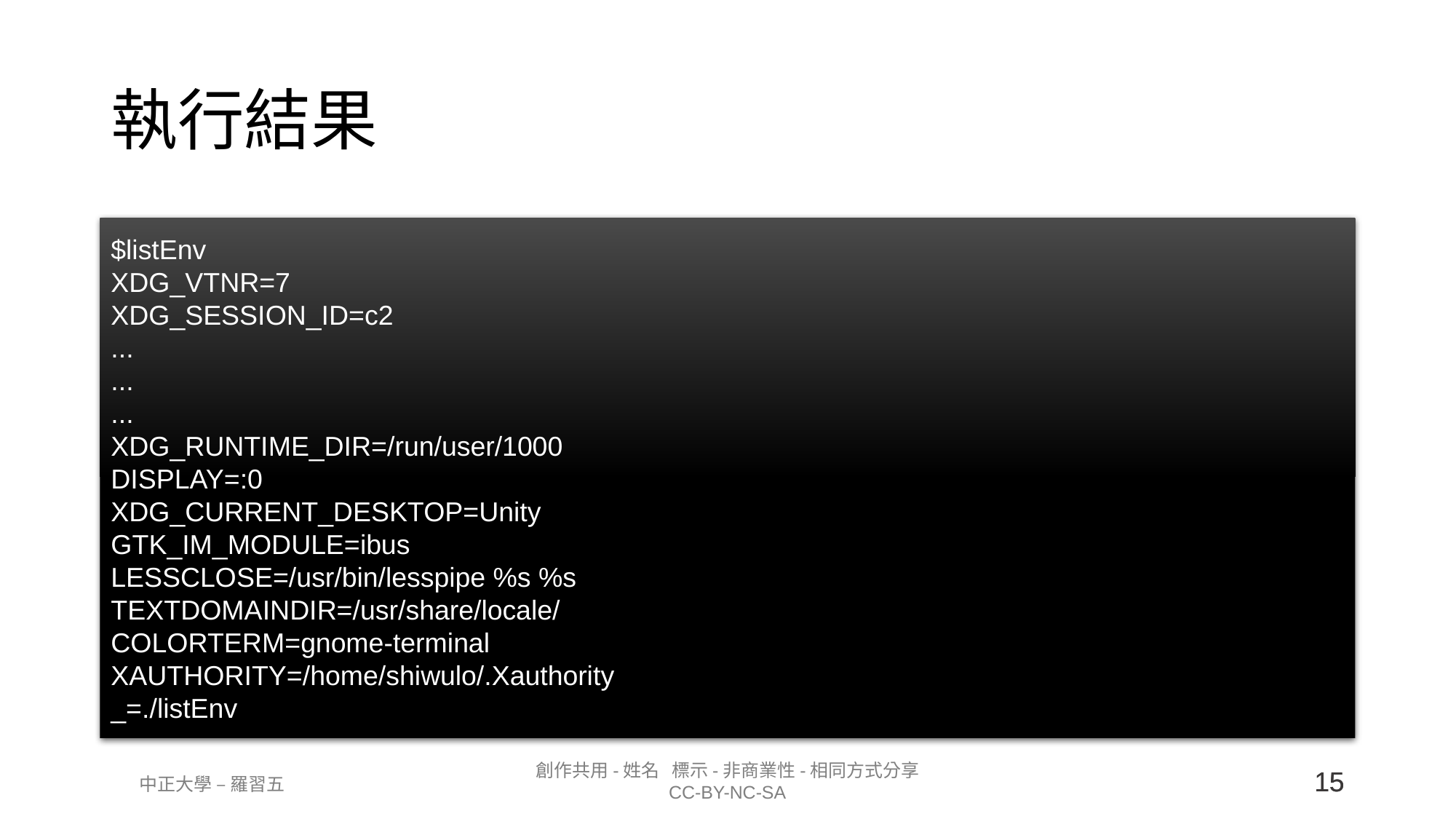

# 執行結果
$listEnv
XDG_VTNR=7
XDG_SESSION_ID=c2
...
...
...
XDG_RUNTIME_DIR=/run/user/1000
DISPLAY=:0
XDG_CURRENT_DESKTOP=Unity
GTK_IM_MODULE=ibus
LESSCLOSE=/usr/bin/lesspipe %s %s
TEXTDOMAINDIR=/usr/share/locale/
COLORTERM=gnome-terminal
XAUTHORITY=/home/shiwulo/.Xauthority
_=./listEnv